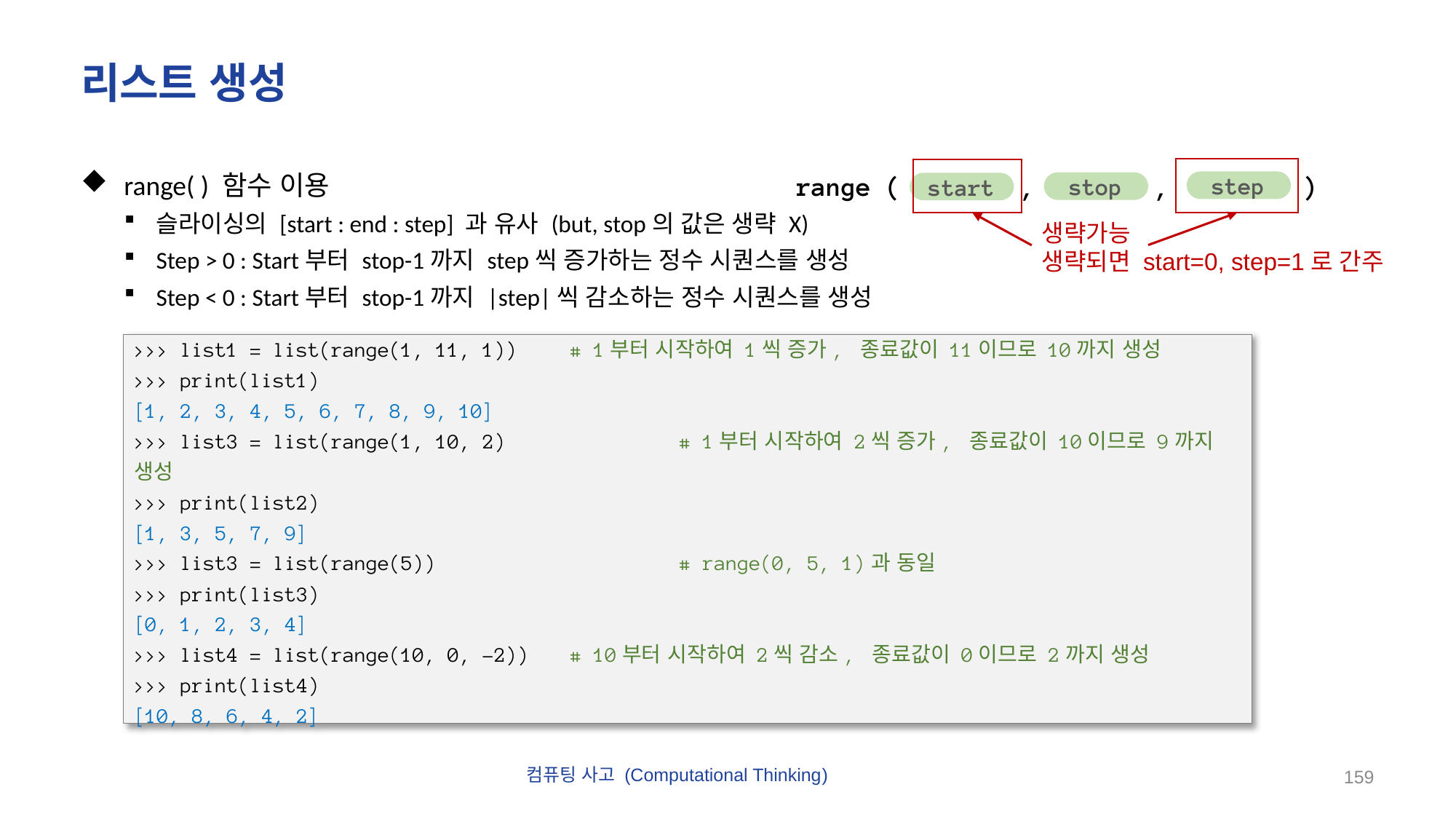

# 리스트 생성
range( ) 함수 이용
슬라이싱의 [start : end : step] 과 유사 (but, stop의 값은 생략 X)
Step > 0 : Start부터 stop-1까지 step씩 증가하는 정수 시퀀스를 생성
Step < 0 : Start부터 stop-1까지 |step|씩 감소하는 정수 시퀀스를 생성
range (        ,        ,         )

생략가능
생략되면 start=0, step=1로 간주
step
stop
start
>>> list1 = list(range(1, 11, 1))	# 1부터 시작하여 1씩 증가, 종료값이 11이므로 10까지 생성
>>> print(list1)
[1, 2, 3, 4, 5, 6, 7, 8, 9, 10]
>>> list3 = list(range(1, 10, 2)		# 1부터 시작하여 2씩 증가, 종료값이 10이므로 9까지 생성
>>> print(list2)
[1, 3, 5, 7, 9]
>>> list3 = list(range(5))			# range(0, 5, 1)과 동일
>>> print(list3)
[0, 1, 2, 3, 4]
>>> list4 = list(range(10, 0, -2))	# 10부터 시작하여 2씩 감소, 종료값이 0이므로 2까지 생성
>>> print(list4)
[10, 8, 6, 4, 2]